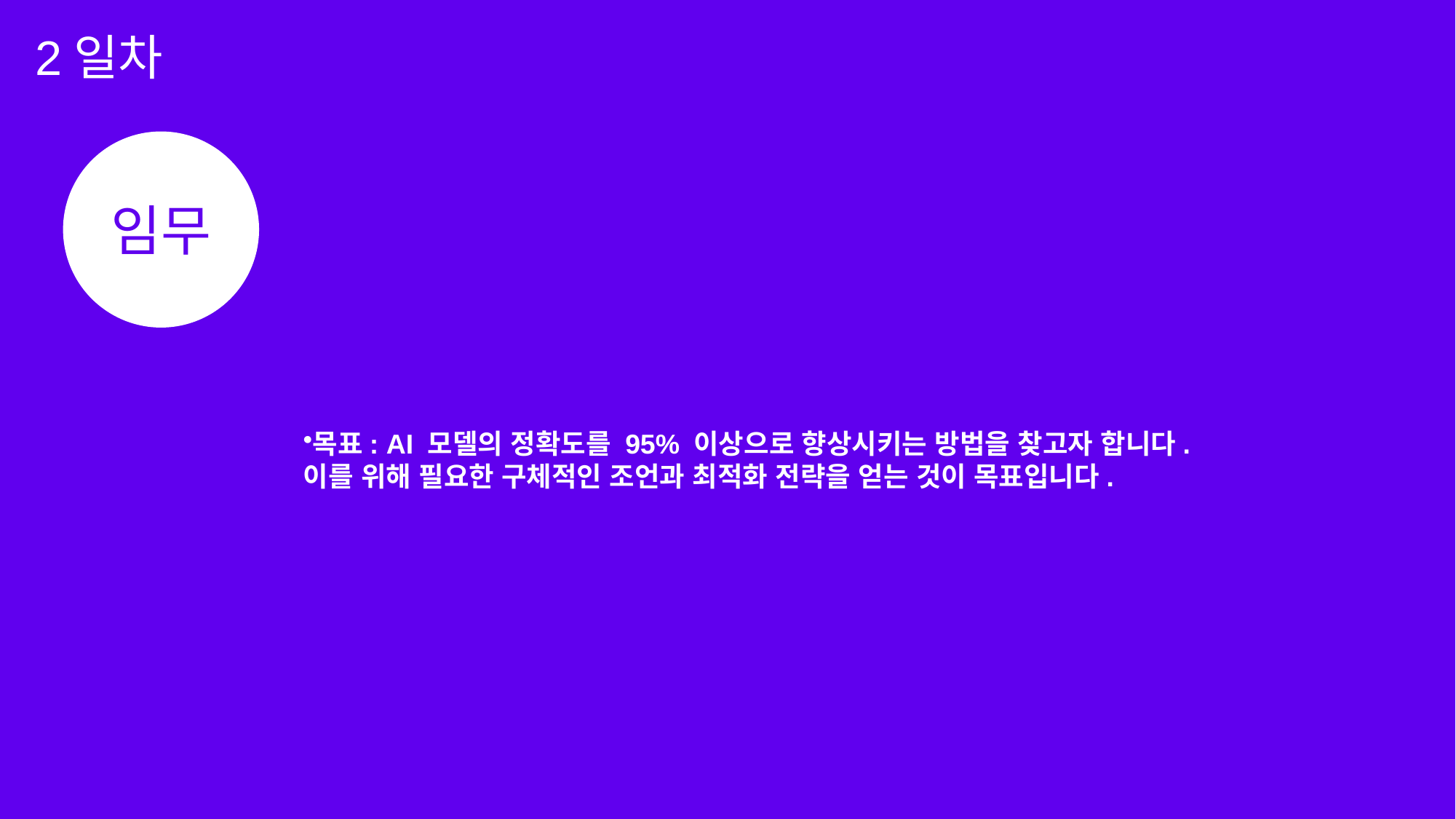

2일차

임무
목표: AI 모델의 정확도를 95% 이상으로 향상시키는 방법을 찾고자 합니다.
이를 위해 필요한 구체적인 조언과 최적화 전략을 얻는 것이 목표입니다.